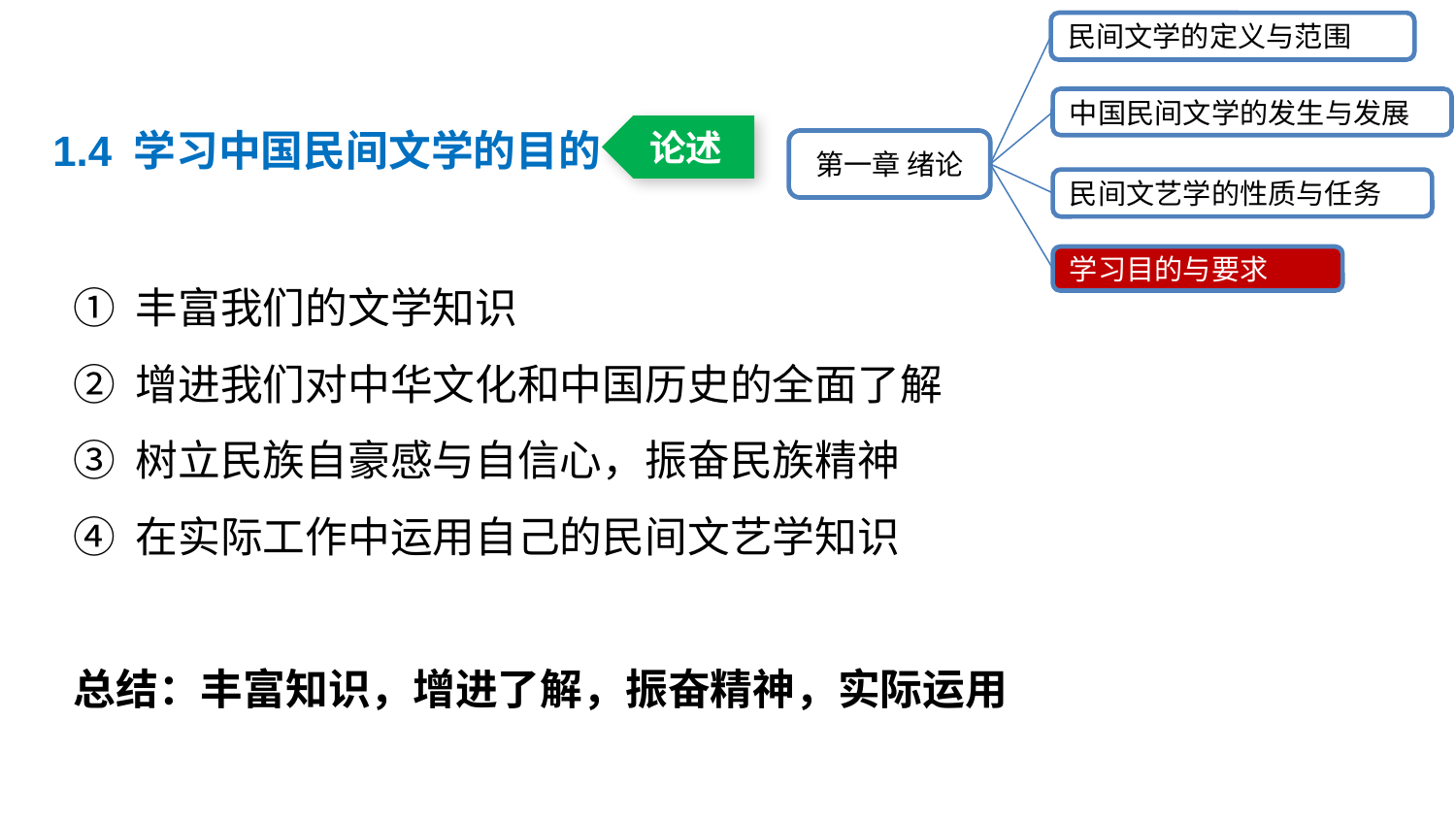

民间文学的定义与范围
中国民间文学的发生与发展
第一章 绪论
民间文艺学的性质与任务
学习目的与要求
 1.4 学习中国民间文学的目的
论述
① 丰富我们的文学知识
② 增进我们对中华文化和中国历史的全面了解
③ 树立民族自豪感与自信心，振奋民族精神
④ 在实际工作中运用自己的民间文艺学知识

总结：丰富知识，增进了解，振奋精神，实际运用